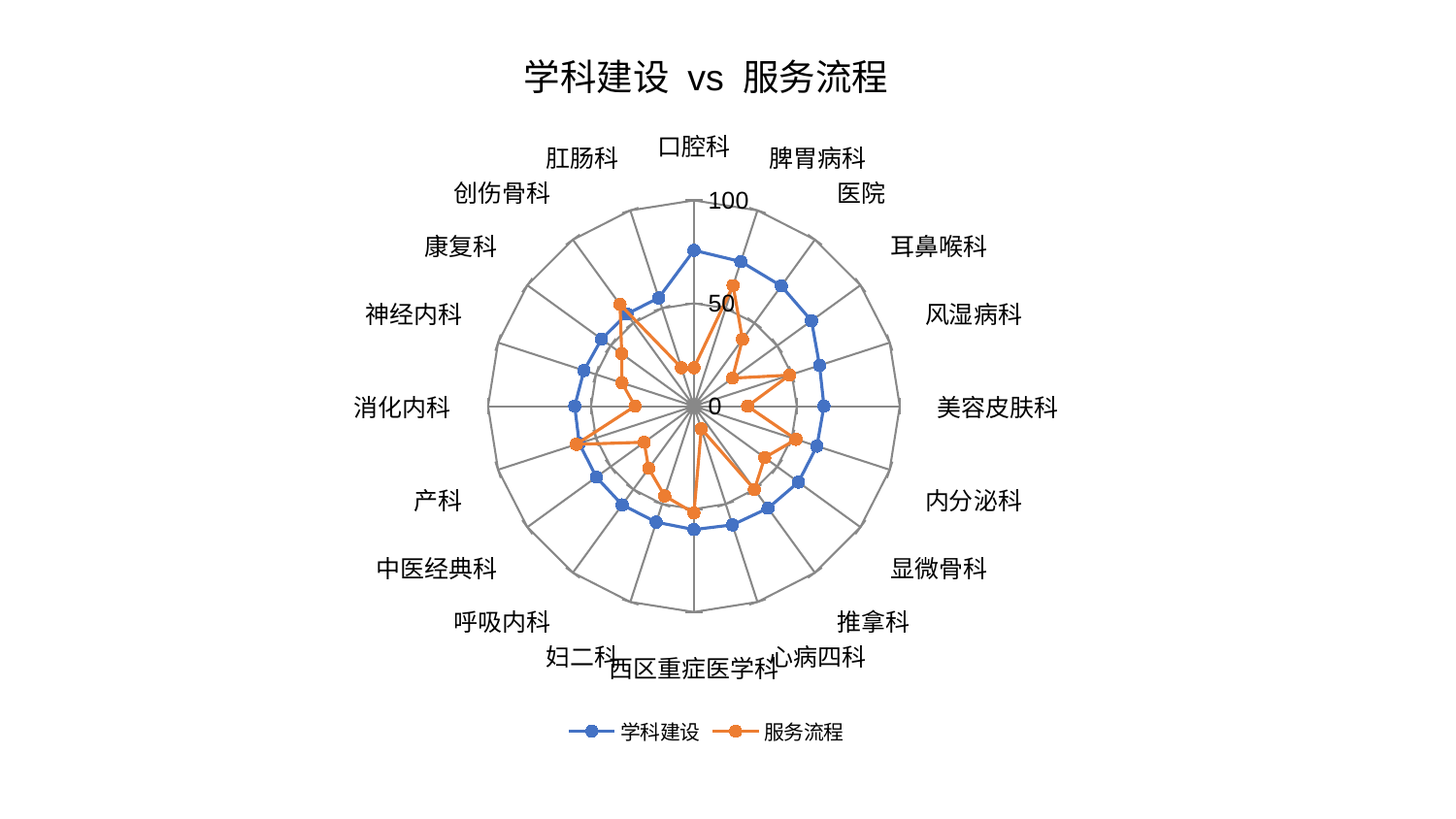

### Chart: 学科建设 vs 服务流程

| Category | 学科建设 | 服务流程 |
|---|---|---|
| 口腔科 | 75.74546071219318 | 18.656506554756948 |
| 脾胃病科 | 73.85563626400693 | 61.64487113396172 |
| 医院 | 72.21119624650443 | 40.15208090135956 |
| 耳鼻喉科 | 70.61538706815759 | 23.172610826718326 |
| 风湿病科 | 64.17211381936917 | 48.84880119912903 |
| 美容皮肤科 | 63.18002304848059 | 26.076271664130452 |
| 内分泌科 | 62.83586538948535 | 52.17384403949003 |
| 显微骨科 | 62.7865310464075 | 42.519530038380154 |
| 推拿科 | 61.26240218402257 | 50.01686283788367 |
| 心病四科 | 60.6456536683763 | 11.535188116094977 |
| 西区重症医学科 | 59.950691804978575 | 51.85271448214968 |
| 妇二科 | 59.26066471385432 | 45.8877167007347 |
| 呼吸内科 | 59.25463182003373 | 37.370008315203975 |
| 中医经典科 | 58.619301094611735 | 29.838571865785084 |
| 产科 | 58.55809721885897 | 60.06738861522809 |
| 消化内科 | 57.89177094335568 | 28.59230051420375 |
| 神经内科 | 56.15933954027432 | 36.75469914520379 |
| 康复科 | 55.444680273718106 | 43.34438826550345 |
| 创伤骨科 | 55.37766945799585 | 61.09606897801859 |
| 肛肠科 | 55.33544515247477 | 19.673124572133585 |
18